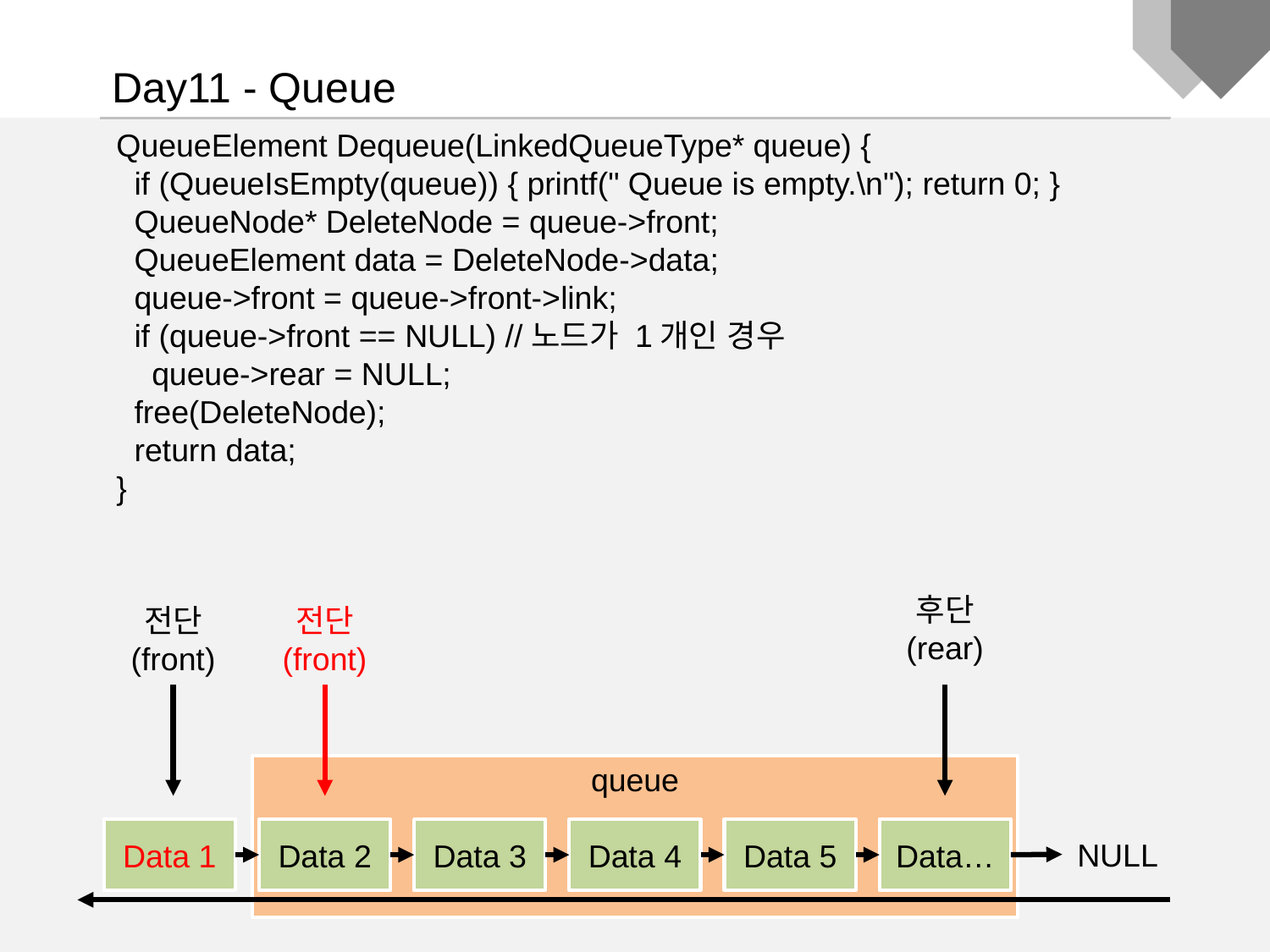

Day11 - Queue
QueueElement Dequeue(LinkedQueueType* queue) {
  if (QueueIsEmpty(queue)) { printf(" Queue is empty.\n"); return 0; }
  QueueNode* DeleteNode = queue->front;
  QueueElement data = DeleteNode->data;
  queue->front = queue->front->link;
  if (queue->front == NULL) //노드가 1개인 경우
    queue->rear = NULL;
  free(DeleteNode);
  return data;
}
후단
(rear)
전단
(front)
전단
(front)
queue

Data 1
Data 2
Data 3
Data 4
Data 5
Data…
NULL